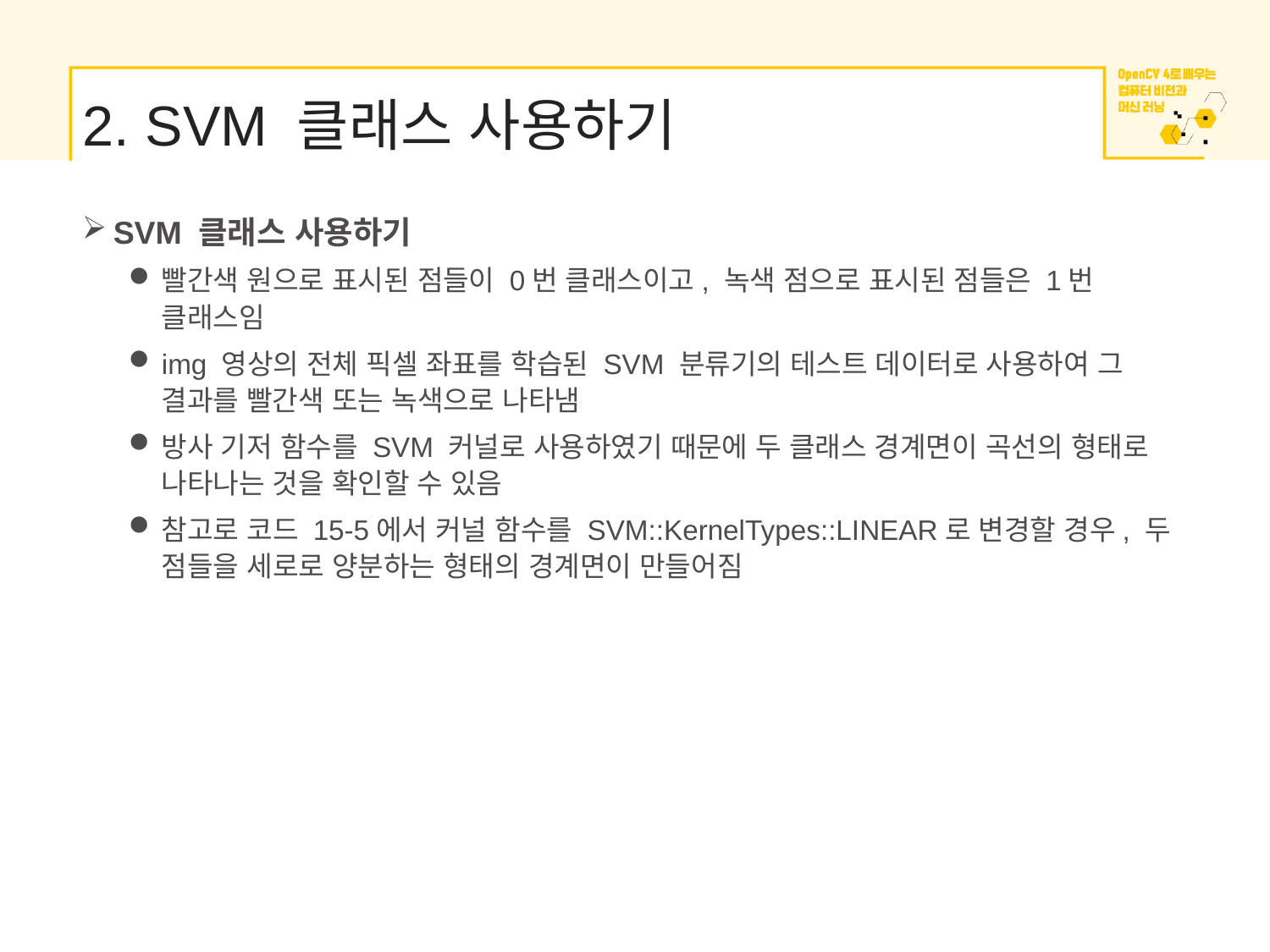

# 2. SVM 클래스 사용하기
SVM 클래스 사용하기
빨간색 원으로 표시된 점들이 0번 클래스이고, 녹색 점으로 표시된 점들은 1번 클래스임
img 영상의 전체 픽셀 좌표를 학습된 SVM 분류기의 테스트 데이터로 사용하여 그 결과를 빨간색 또는 녹색으로 나타냄
방사 기저 함수를 SVM 커널로 사용하였기 때문에 두 클래스 경계면이 곡선의 형태로 나타나는 것을 확인할 수 있음
참고로 코드 15-5에서 커널 함수를 SVM::KernelTypes::LINEAR로 변경할 경우, 두 점들을 세로로 양분하는 형태의 경계면이 만들어짐